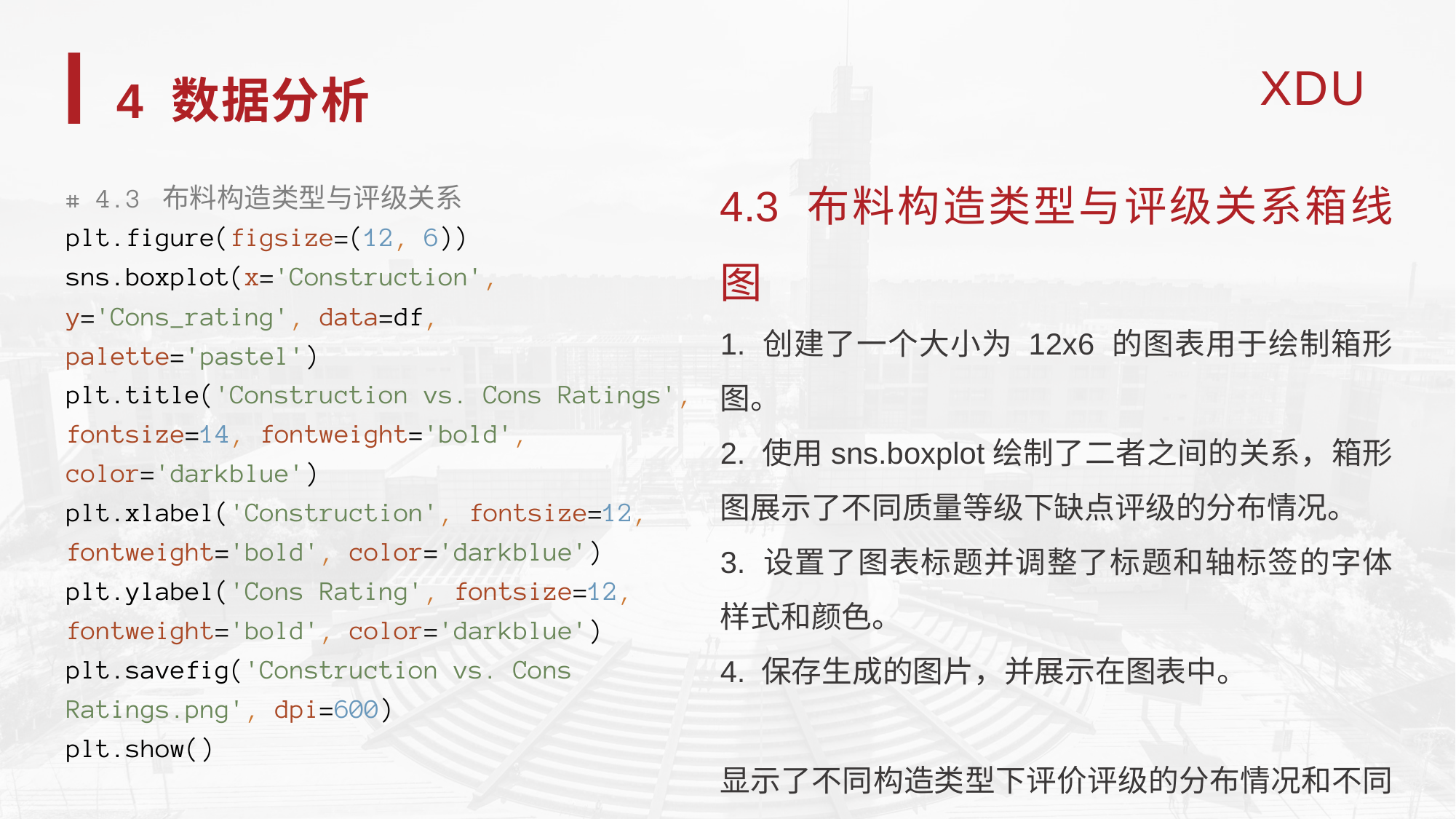

4 数据分析
4.3 布料构造类型与评级关系箱线图
1. 创建了一个大小为 12x6 的图表用于绘制箱形图。
2. 使用sns.boxplot绘制了二者之间的关系，箱形图展示了不同质量等级下缺点评级的分布情况。
3. 设置了图表标题并调整了标题和轴标签的字体样式和颜色。
4. 保存生成的图片，并展示在图表中。

显示了不同构造类型下评价评级的分布情况和不同质量等级的缺点等级的分布。
# 4.3 布料构造类型与评级关系 plt.figure(figsize=(12, 6)) sns.boxplot(x='Construction', y='Cons_rating', data=df, palette='pastel') plt.title('Construction vs. Cons Ratings', fontsize=14, fontweight='bold', color='darkblue') plt.xlabel('Construction', fontsize=12, fontweight='bold', color='darkblue') plt.ylabel('Cons Rating', fontsize=12, fontweight='bold', color='darkblue') plt.savefig('Construction vs. Cons Ratings.png', dpi=600) plt.show()